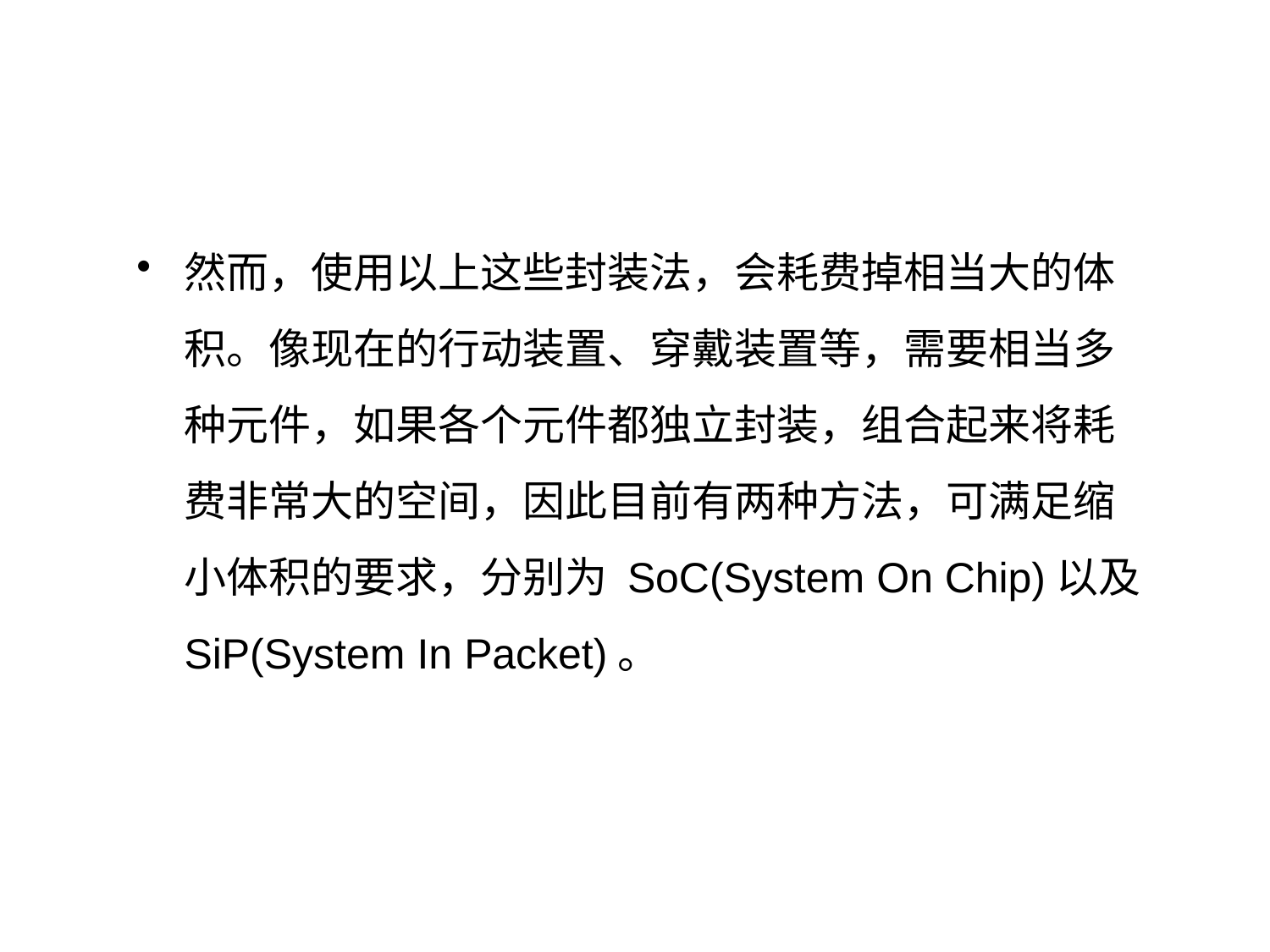

然而，使用以上这些封装法，会耗费掉相当大的体积。像现在的行动装置、穿戴装置等，需要相当多种元件，如果各个元件都独立封装，组合起来将耗费非常大的空间，因此目前有两种方法，可满足缩小体积的要求，分别为 SoC(System On Chip)以及 SiP(System In Packet)。